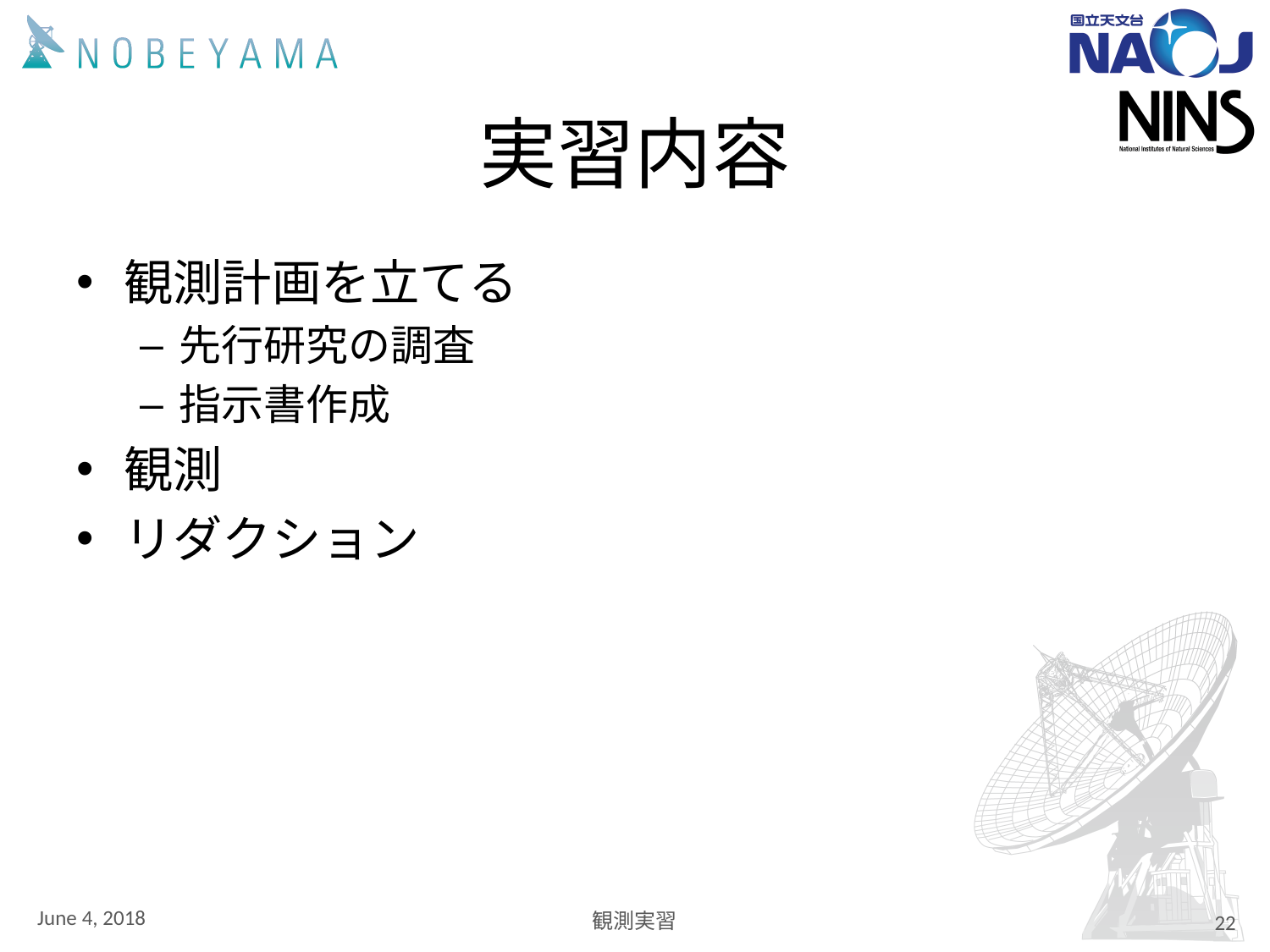

# 実習内容
観測計画を立てる
先行研究の調査
指示書作成
観測
リダクション
June 4, 2018
観測実習
22